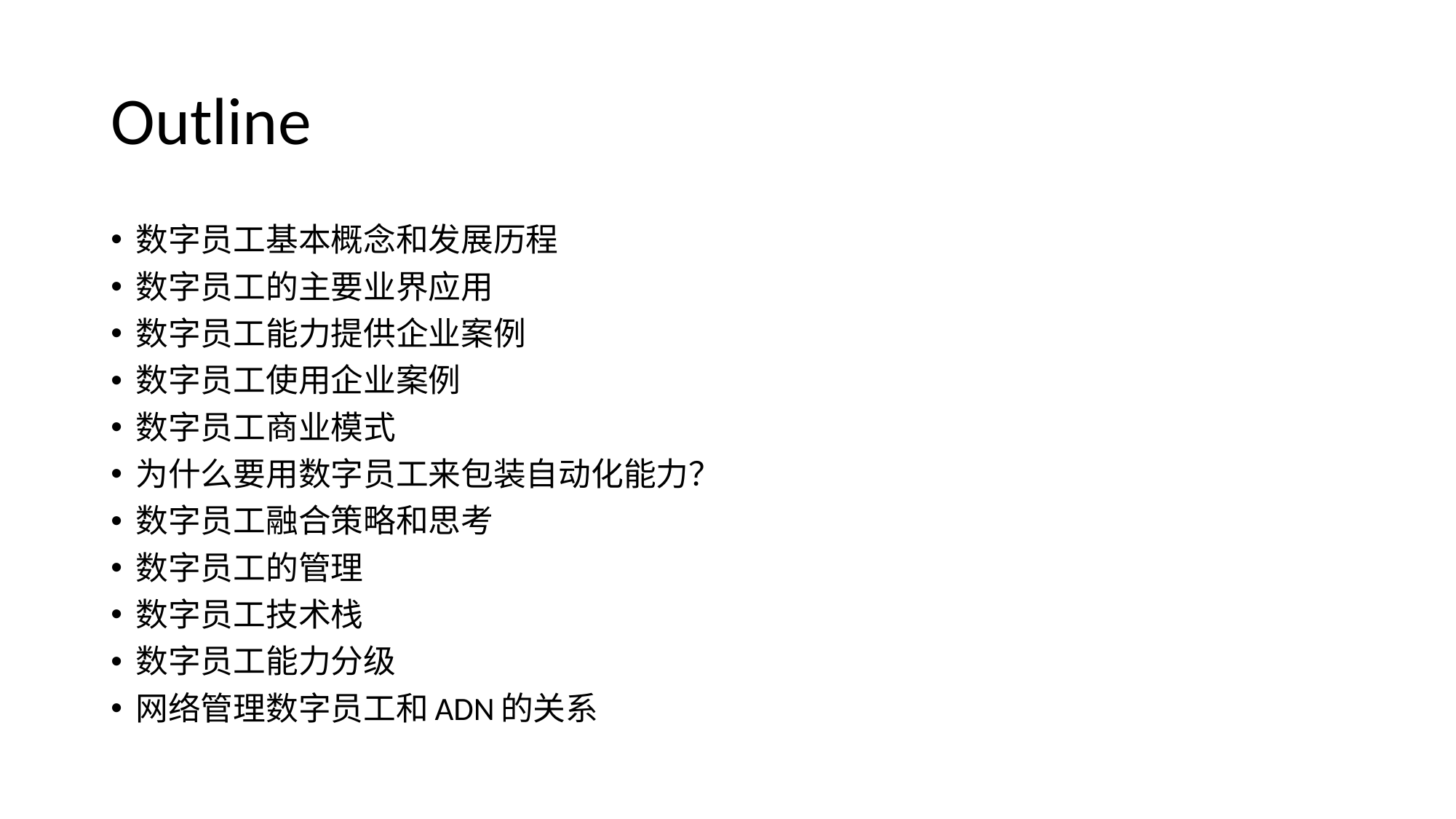

# Outline
数字员工基本概念和发展历程
数字员工的主要业界应用
数字员工能力提供企业案例
数字员工使用企业案例
数字员工商业模式
为什么要用数字员工来包装自动化能力？
数字员工融合策略和思考
数字员工的管理
数字员工技术栈
数字员工能力分级
网络管理数字员工和ADN的关系